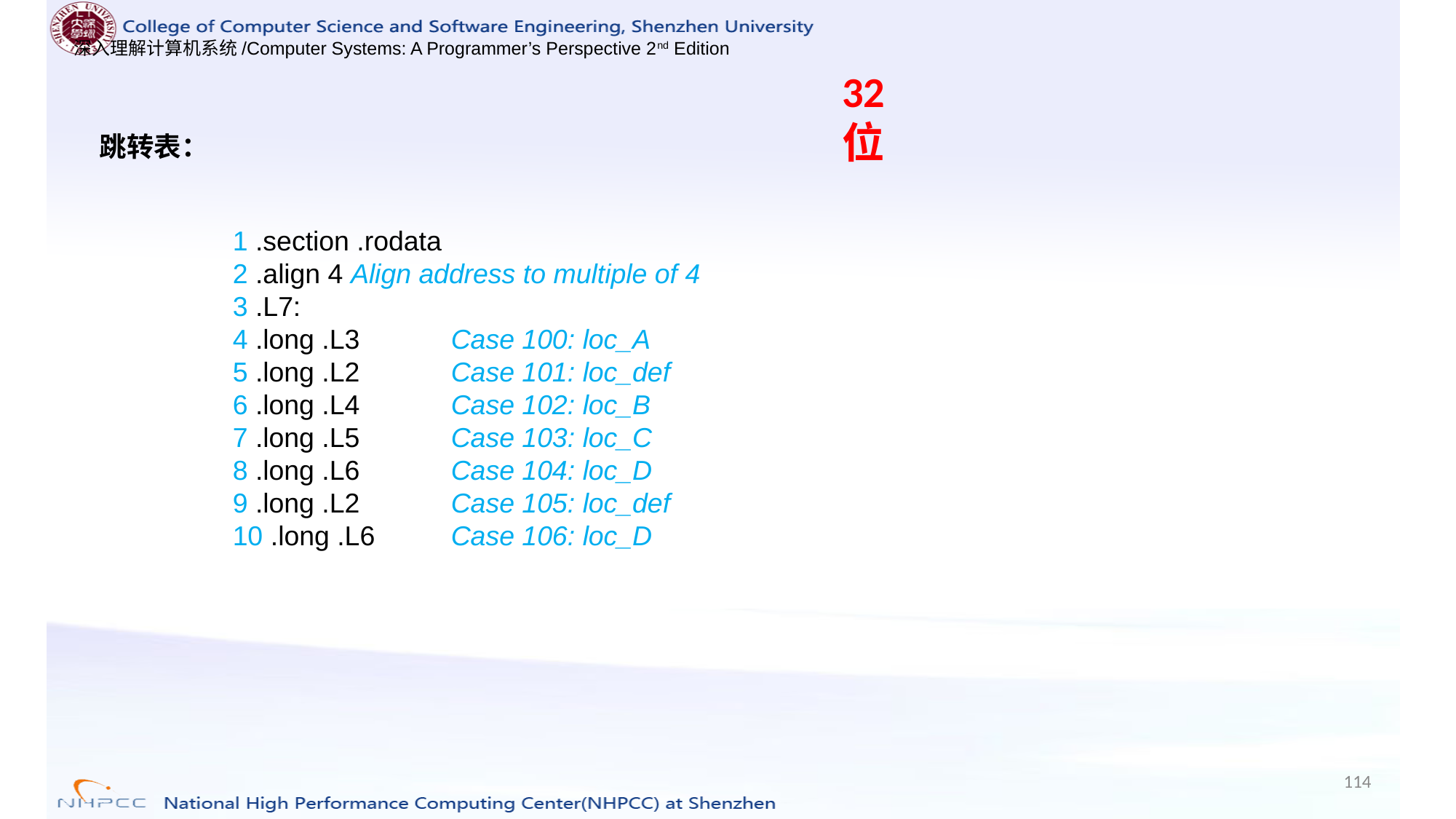

32位
跳转表：
1 .section .rodata
2 .align 4 Align address to multiple of 4
3 .L7:
4 .long .L3 	Case 100: loc_A
5 .long .L2 	Case 101: loc_def
6 .long .L4 	Case 102: loc_B
7 .long .L5 	Case 103: loc_C
8 .long .L6 	Case 104: loc_D
9 .long .L2 	Case 105: loc_def
10 .long .L6 	Case 106: loc_D

114